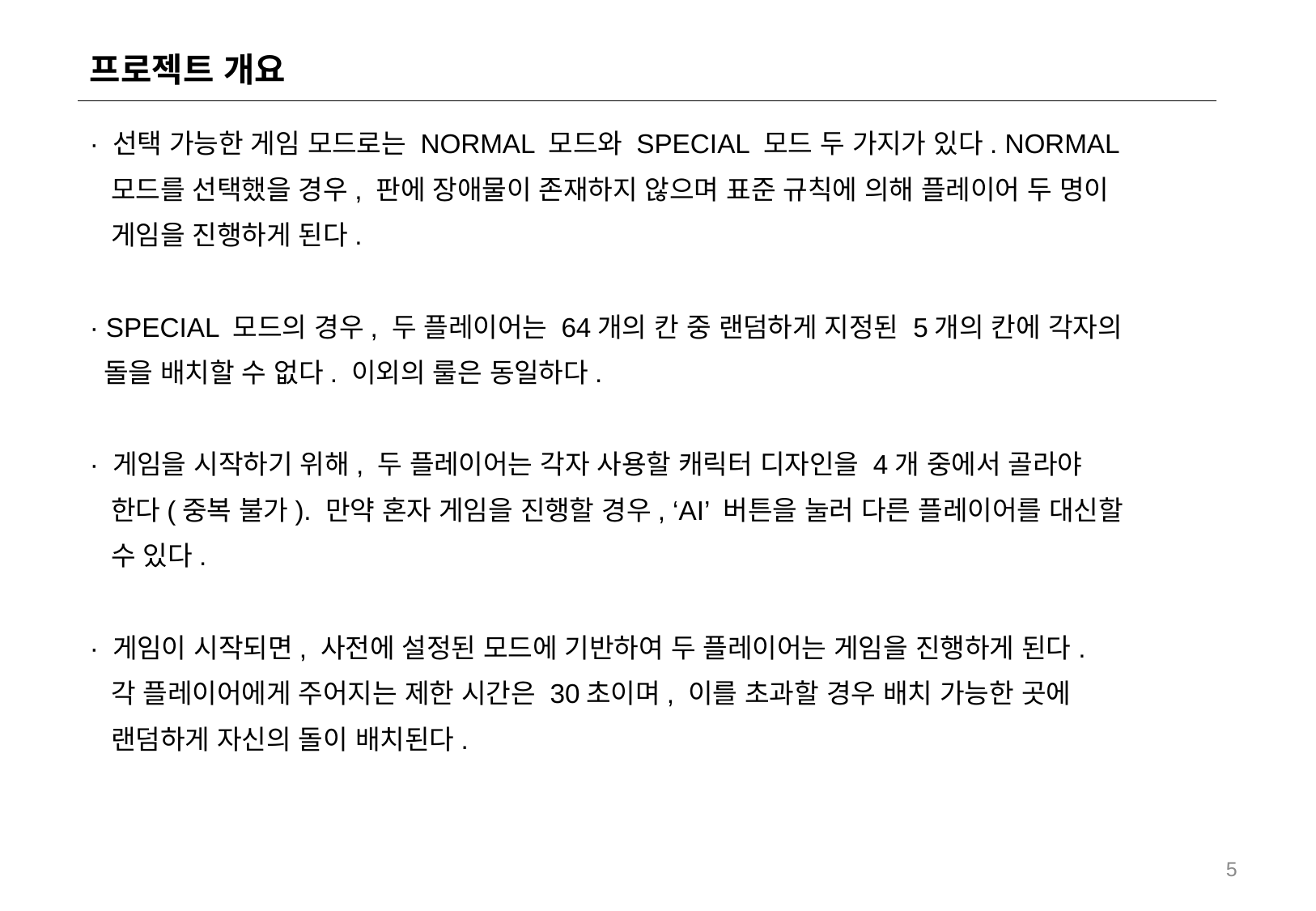

# 프로젝트 개요
· 선택 가능한 게임 모드로는 NORMAL 모드와 SPECIAL 모드 두 가지가 있다. NORMAL
  모드를 선택했을 경우, 판에 장애물이 존재하지 않으며 표준 규칙에 의해 플레이어 두 명이
  게임을 진행하게 된다.

· SPECIAL 모드의 경우, 두 플레이어는 64개의 칸 중 랜덤하게 지정된 5개의 칸에 각자의
 돌을 배치할 수 없다. 이외의 룰은 동일하다.

· 게임을 시작하기 위해, 두 플레이어는 각자 사용할 캐릭터 디자인을 4개 중에서 골라야
  한다(중복 불가). 만약 혼자 게임을 진행할 경우, ‘AI’ 버튼을 눌러 다른 플레이어를 대신할
  수 있다.

· 게임이 시작되면, 사전에 설정된 모드에 기반하여 두 플레이어는 게임을 진행하게 된다.
  각 플레이어에게 주어지는 제한 시간은 30초이며, 이를 초과할 경우 배치 가능한 곳에
  랜덤하게 자신의 돌이 배치된다.
5